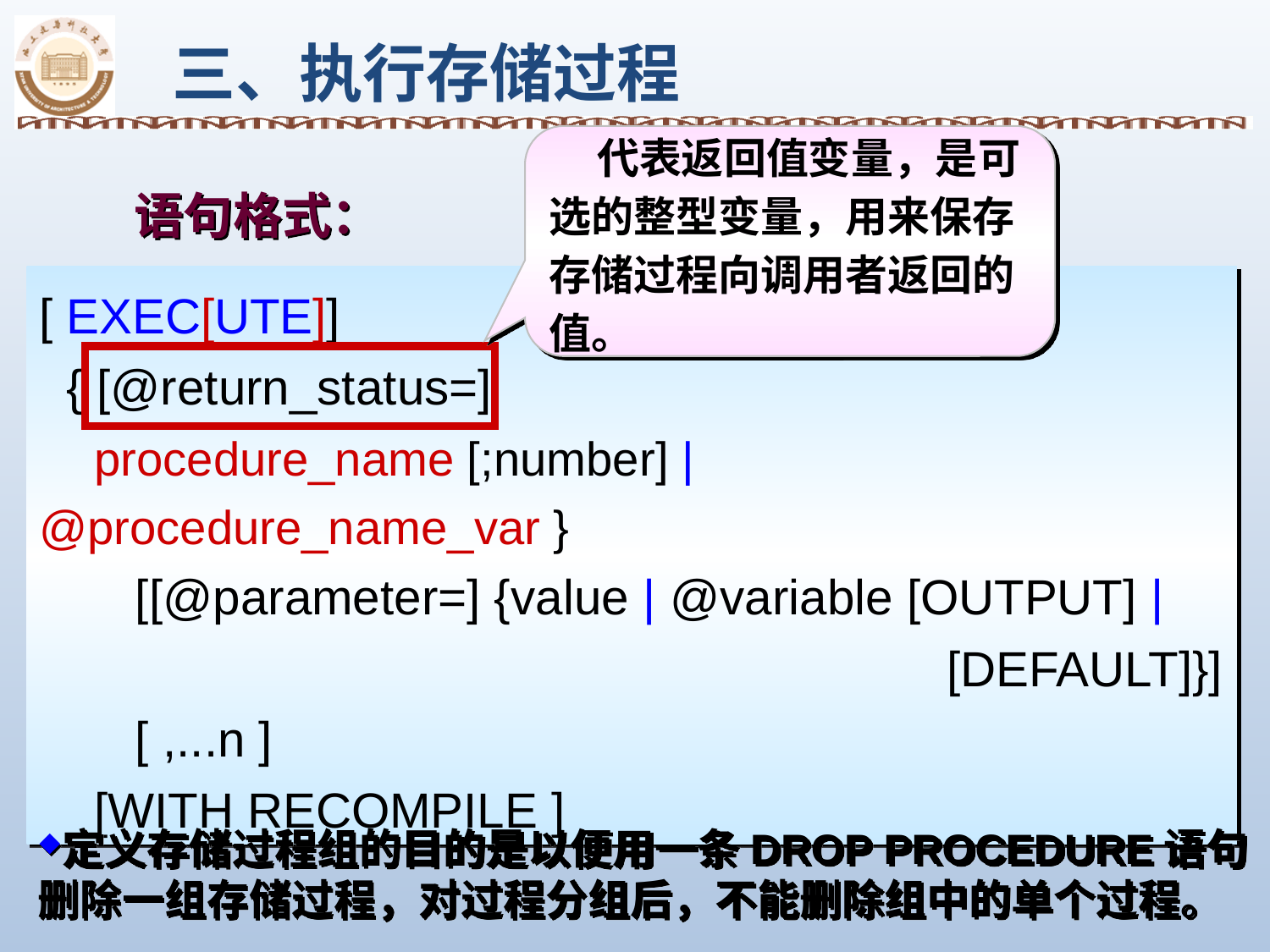

三、执行存储过程
    代表返回值变量，是可选的整型变量，用来保存存储过程向调用者返回的值。
    语句格式：
[ EXEC[UTE]]
  { [@return_status=]
    procedure_name [;number] | @procedure_name_var }
       [[@parameter=] {value | @variable [OUTPUT] |
                                                                  [DEFAULT]}]
       [ ,...n ]
    [WITH RECOMPILE ]

定义存储过程组的目的是以便用一条DROP PROCEDURE语句删除一组存储过程，对过程分组后，不能删除组中的单个过程。